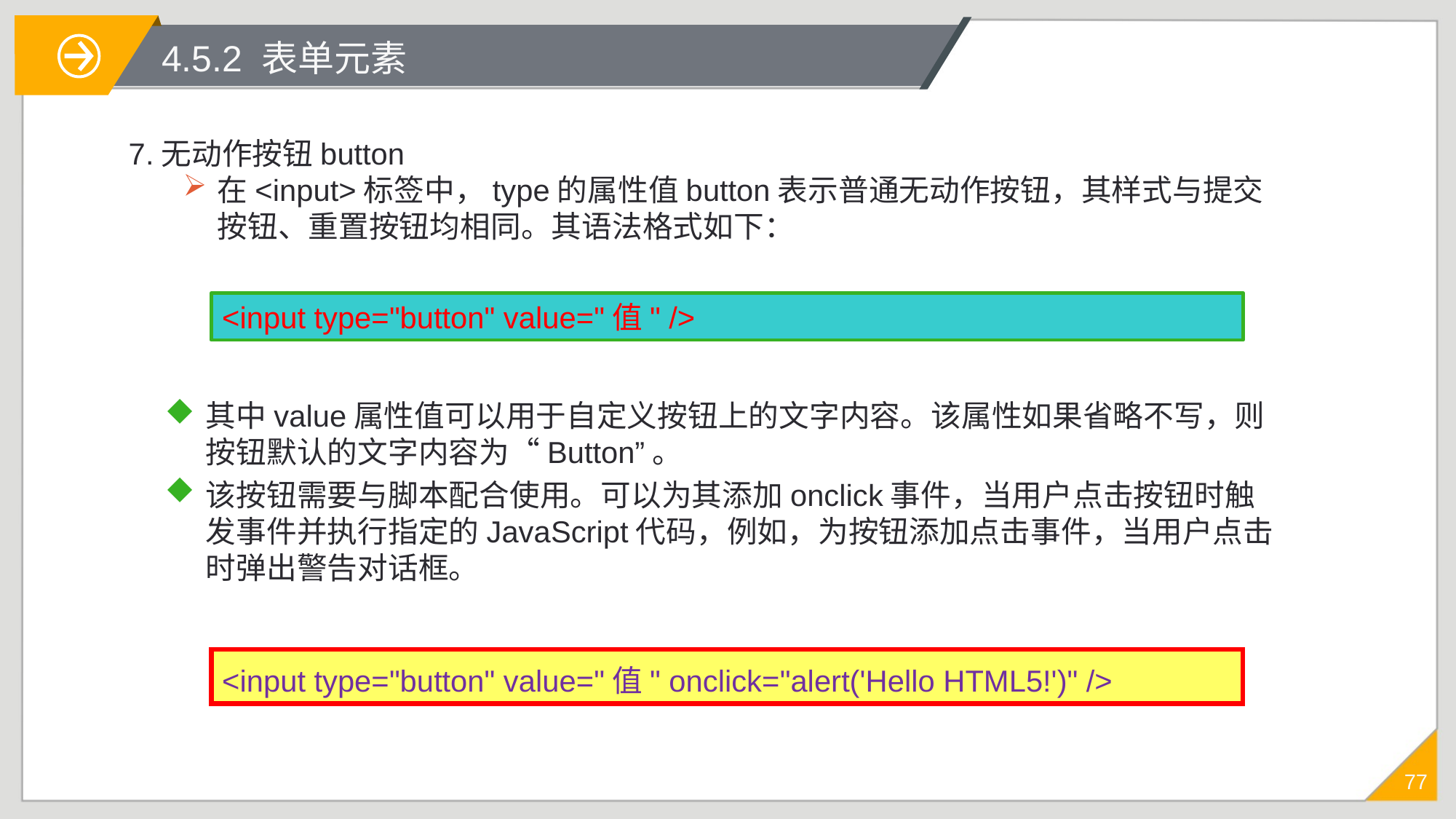

# 4.5.2 表单元素
7.无动作按钮button
在<input>标签中，type的属性值button表示普通无动作按钮，其样式与提交按钮、重置按钮均相同。其语法格式如下：
<input type="button" value="值" />
其中value属性值可以用于自定义按钮上的文字内容。该属性如果省略不写，则按钮默认的文字内容为“Button”。
该按钮需要与脚本配合使用。可以为其添加onclick事件，当用户点击按钮时触发事件并执行指定的JavaScript代码，例如，为按钮添加点击事件，当用户点击时弹出警告对话框。
<input type="button" value="值" onclick="alert('Hello HTML5!')" />